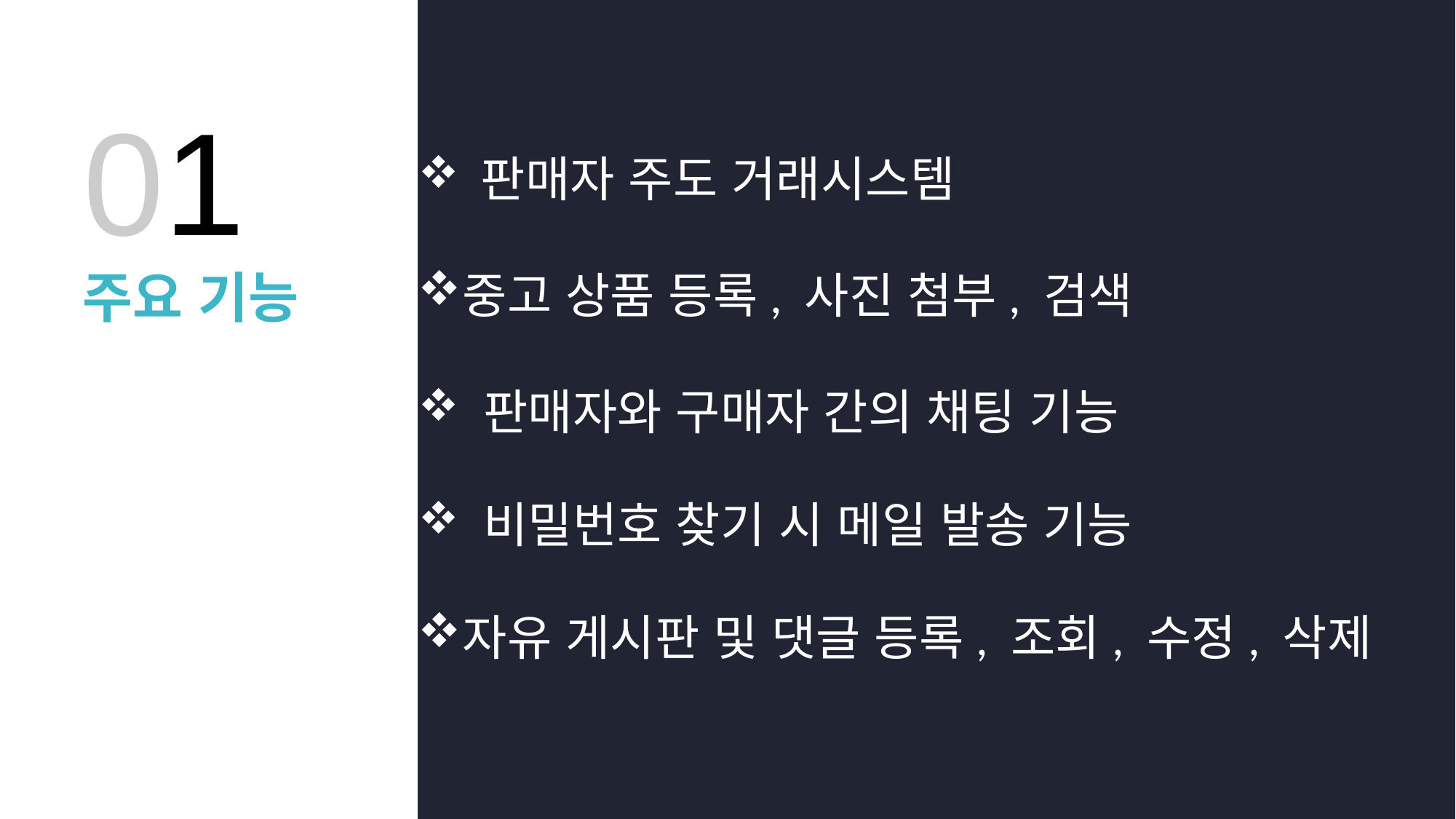

01
 판매자 주도 거래시스템
​
중고 상품 등록, 사진 첨부, 검색

 판매자와 구매자 간의 채팅 기능

 비밀번호 찾기 시 메일 발송 기능

자유 게시판 및 댓글 등록, 조회, 수정, 삭제
주요 기능